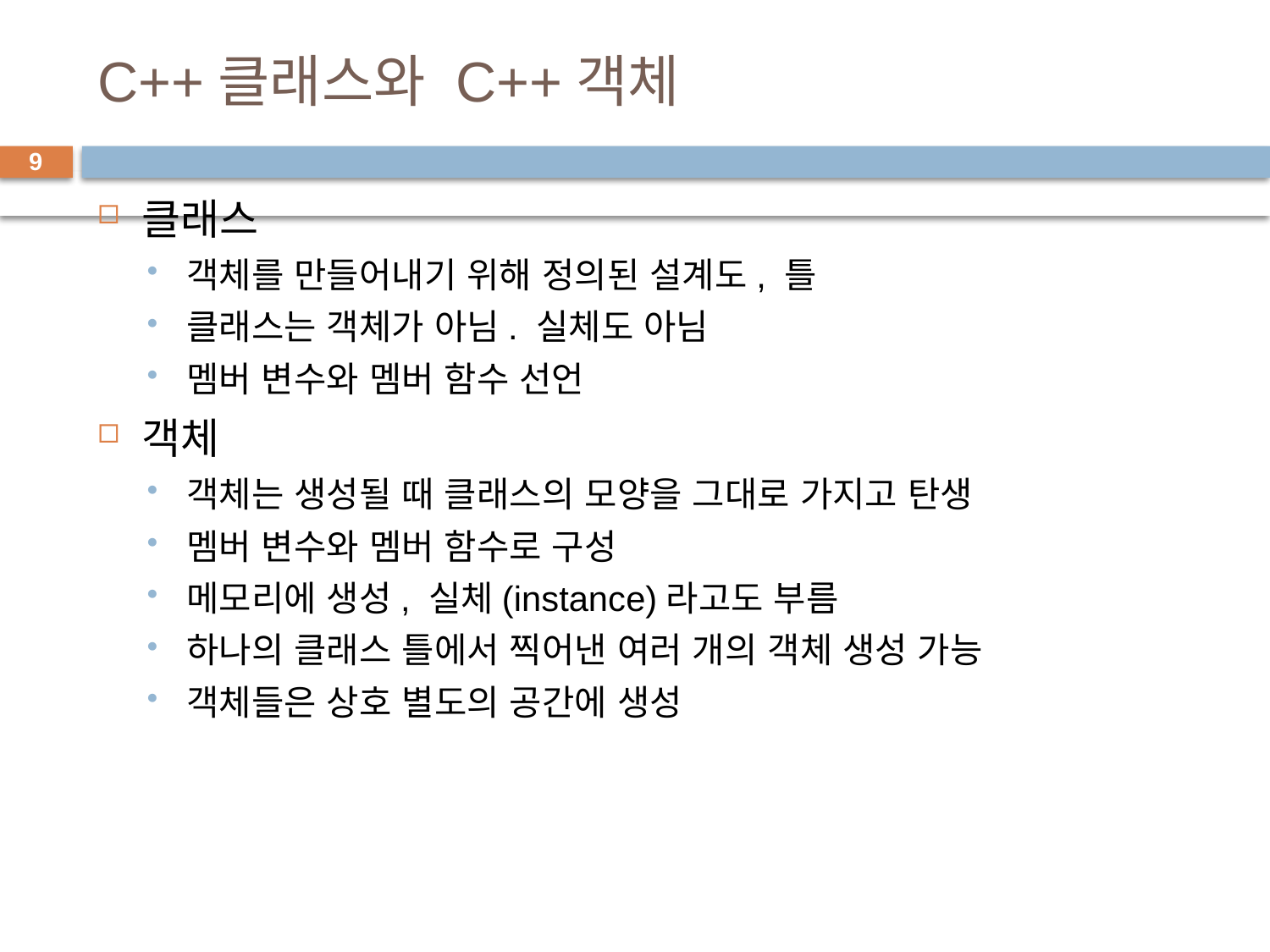

# C++클래스와 C++객체
9
클래스
객체를 만들어내기 위해 정의된 설계도, 틀
클래스는 객체가 아님. 실체도 아님
멤버 변수와 멤버 함수 선언
객체
객체는 생성될 때 클래스의 모양을 그대로 가지고 탄생
멤버 변수와 멤버 함수로 구성
메모리에 생성, 실체(instance)라고도 부름
하나의 클래스 틀에서 찍어낸 여러 개의 객체 생성 가능
객체들은 상호 별도의 공간에 생성